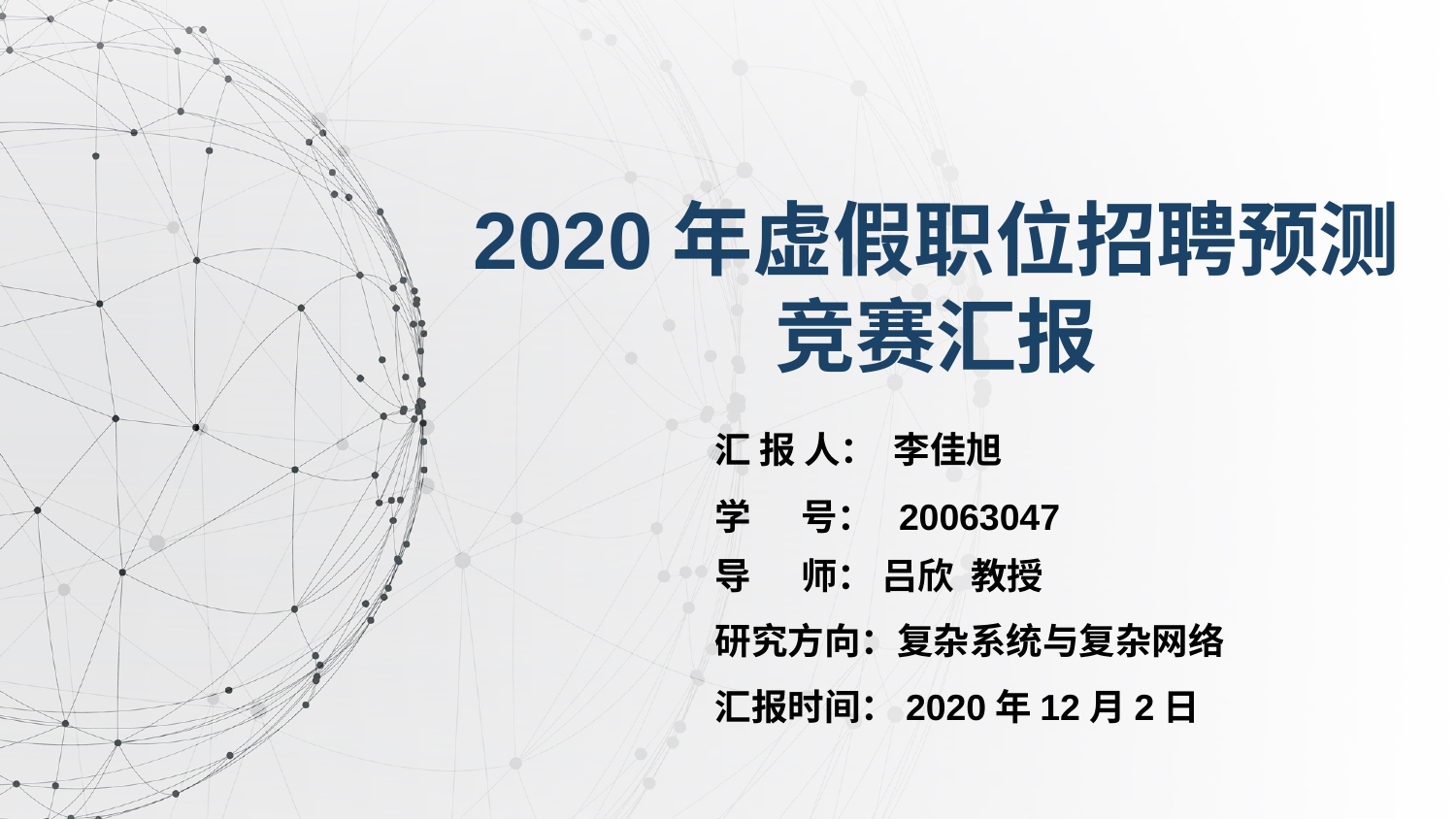

2020年虚假职位招聘预测竞赛汇报
汇 报 人：  李佳旭
学      号：  20063047
导      师： 吕欣  教授
研究方向：复杂系统与复杂网络
汇报时间：2020年12月2日